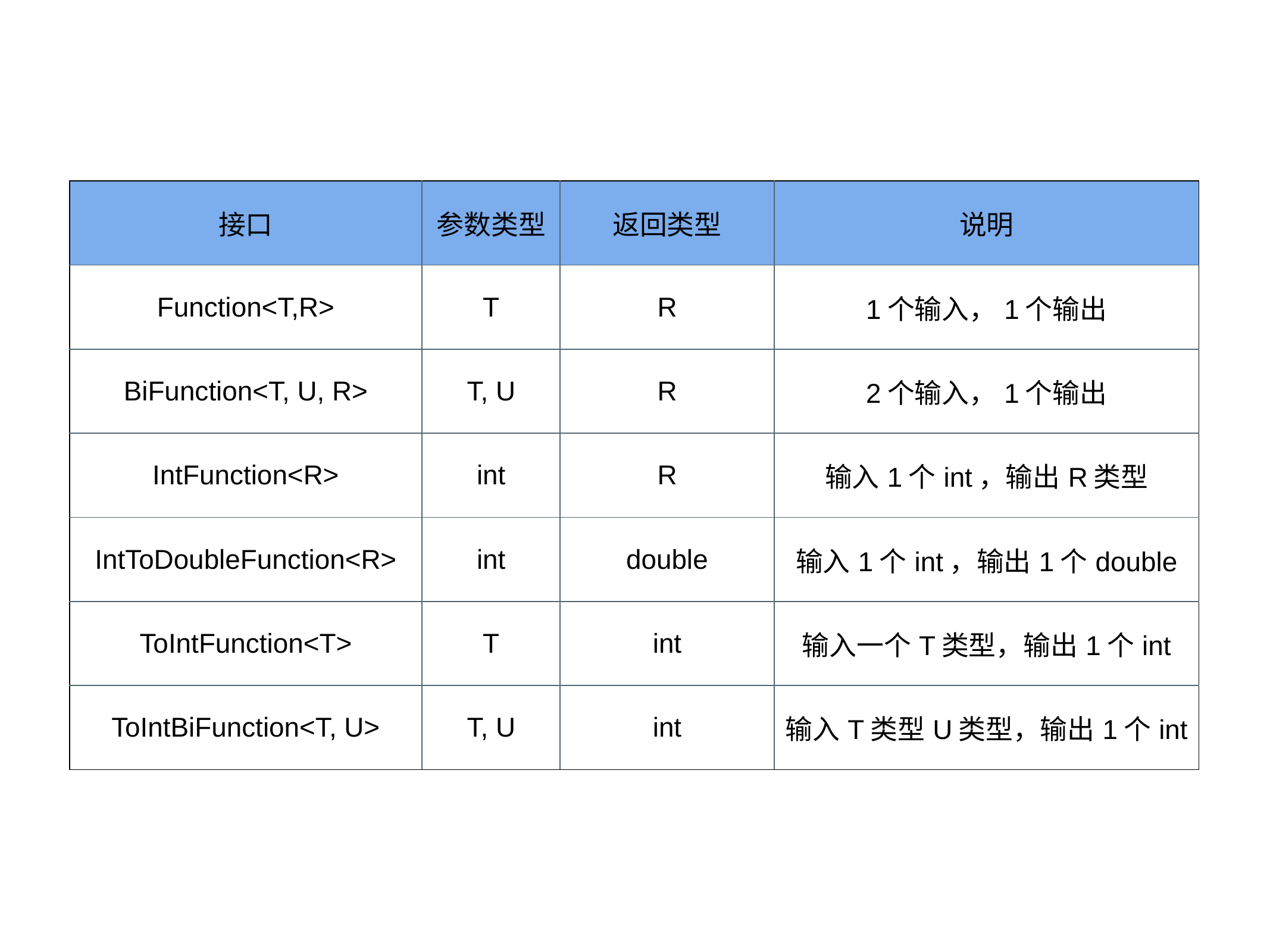

| 接口 | 参数类型 | 返回类型 | 说明 |
| --- | --- | --- | --- |
| Function<T,R> | T | R | 1个输入，1个输出 |
| BiFunction<T, U, R> | T, U | R | 2个输入，1个输出 |
| IntFunction<R> | int | R | 输入1个int，输出R类型 |
| IntToDoubleFunction<R> | int | double | 输入1个int，输出1个double |
| ToIntFunction<T> | T | int | 输入一个T类型，输出1个int |
| ToIntBiFunction<T, U> | T, U | int | 输入T类型U类型，输出1个int |